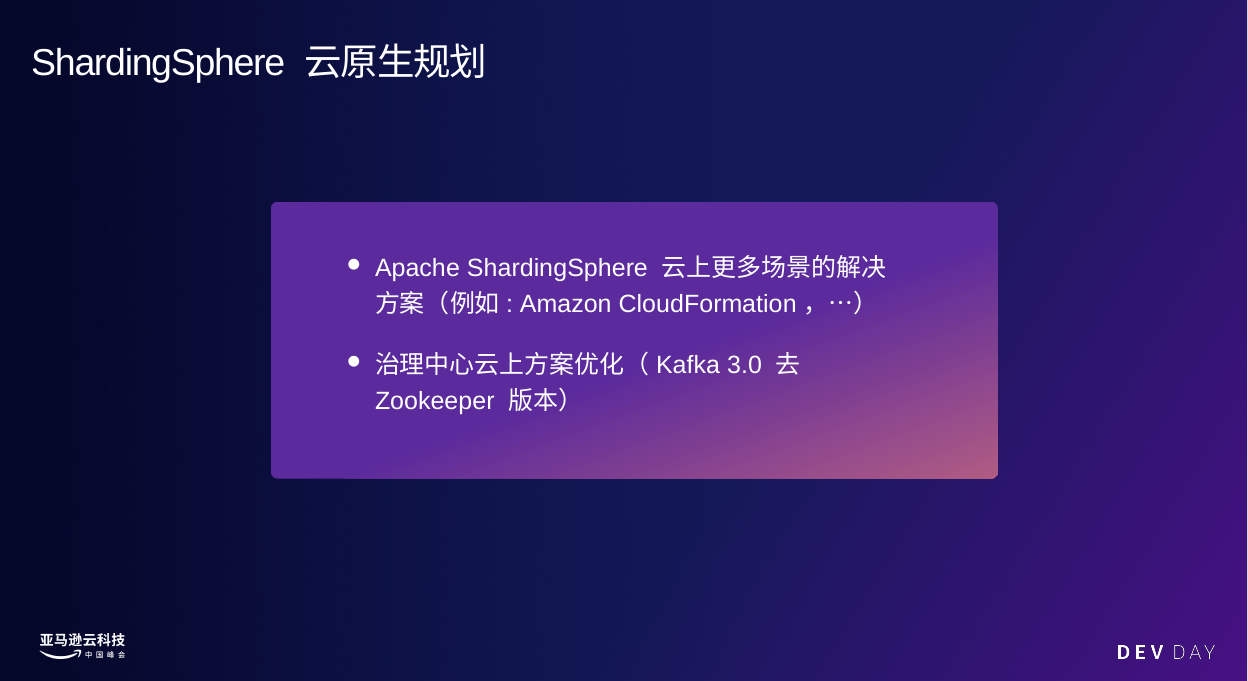

# ShardingSphere 云原生规划

Apache ShardingSphere 云上更多场景的解决方案（例如: Amazon CloudFormation，…）
治理中心云上方案优化（Kafka 3.0 去 Zookeeper 版本）